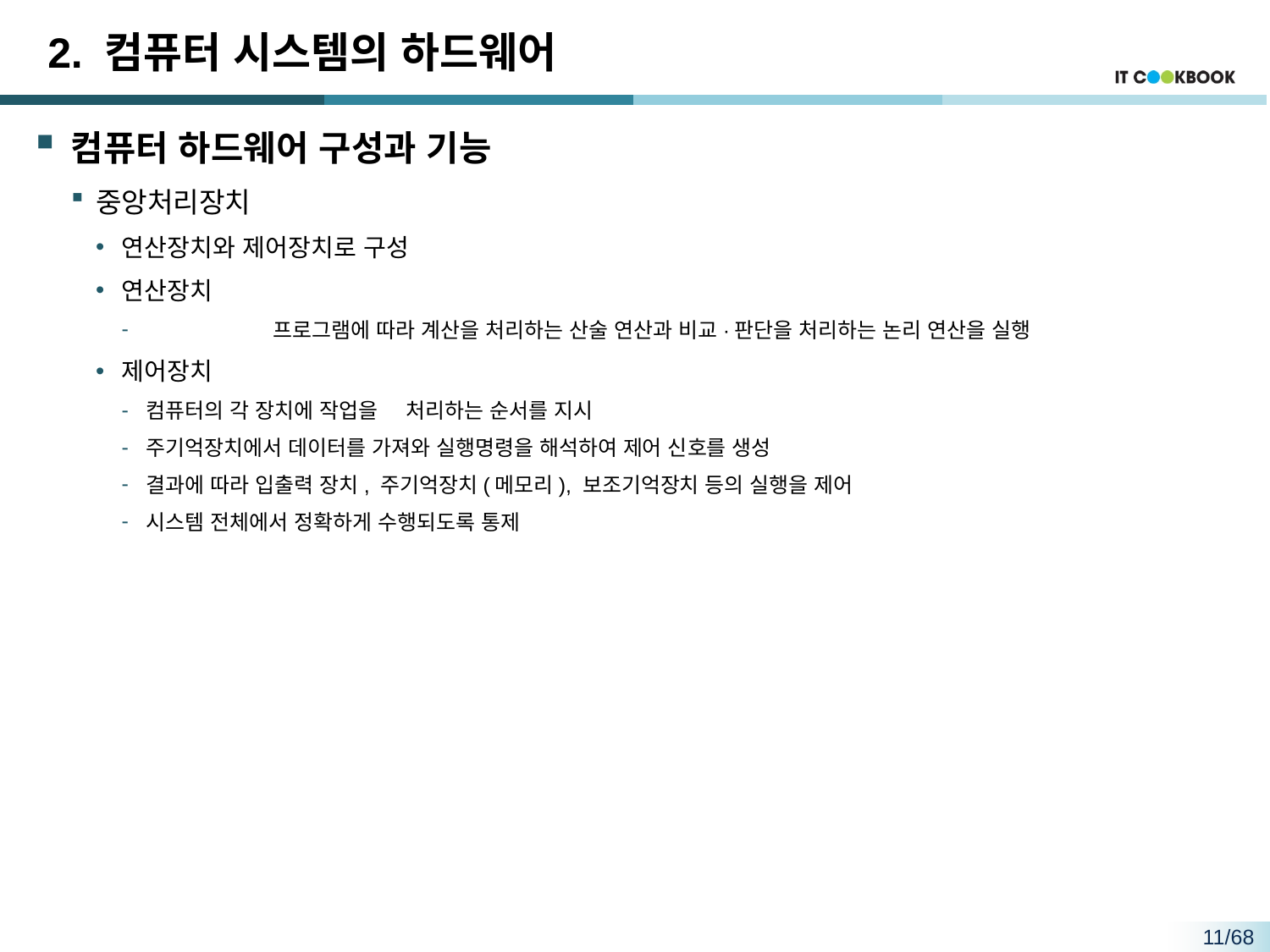

# 2. 컴퓨터 시스템의 하드웨어
컴퓨터 하드웨어 구성과 기능
중앙처리장치
연산장치와 제어장치로 구성
연산장치
	프로그램에 따라 계산을 처리하는 산술 연산과 비교·판단을 처리하는 논리 연산을 실행
제어장치
컴퓨터의 각 장치에 작업을	 처리하는 순서를 지시
주기억장치에서 데이터를 가져와 실행명령을 해석하여 제어 신호를 생성
결과에 따라 입출력 장치, 주기억장치(메모리), 보조기억장치 등의 실행을 제어
시스템 전체에서 정확하게 수행되도록 통제